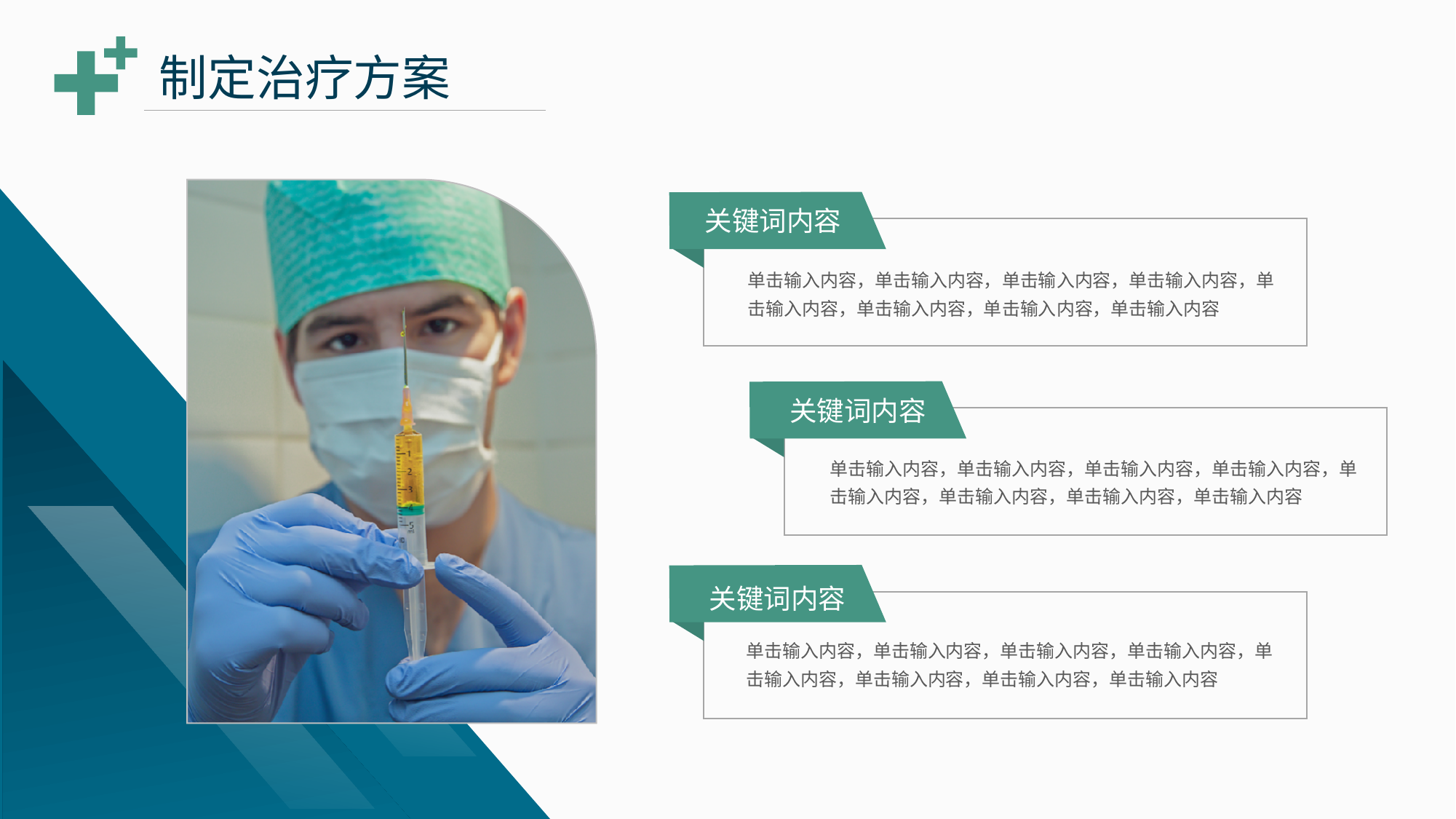

制定治疗方案

关键词内容

单击输入内容，单击输入内容，单击输入内容，单击输入内容，单击输入内容，单击输入内容，单击输入内容，单击输入内容

关键词内容

单击输入内容，单击输入内容，单击输入内容，单击输入内容，单击输入内容，单击输入内容，单击输入内容，单击输入内容

关键词内容
单击输入内容，单击输入内容，单击输入内容，单击输入内容，单击输入内容，单击输入内容，单击输入内容，单击输入内容